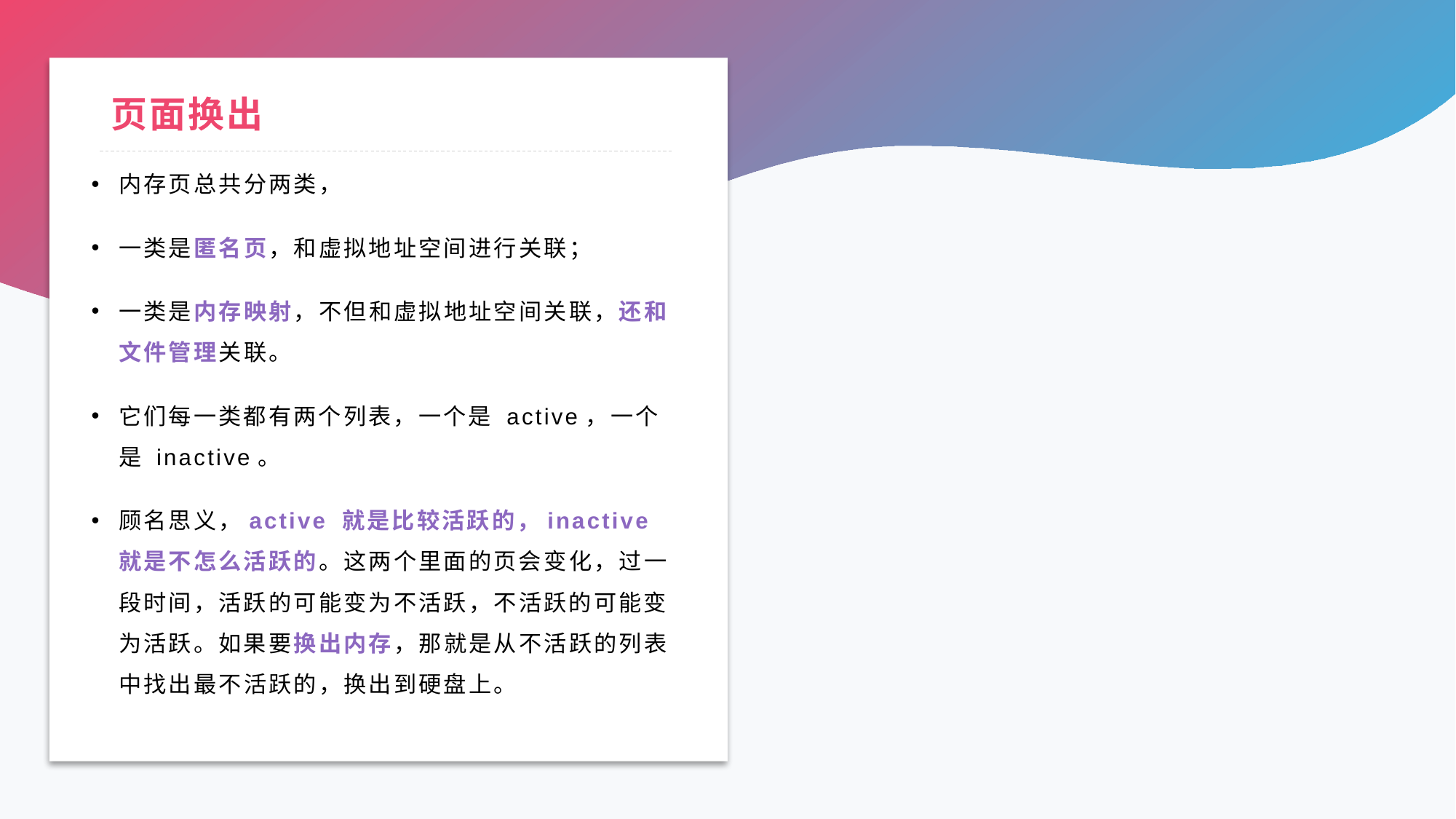

# 页面换出
内存页总共分两类，
一类是匿名页，和虚拟地址空间进行关联；
一类是内存映射，不但和虚拟地址空间关联，还和文件管理关联。
它们每一类都有两个列表，一个是 active，一个是 inactive。
顾名思义，active 就是比较活跃的，inactive 就是不怎么活跃的。这两个里面的页会变化，过一段时间，活跃的可能变为不活跃，不活跃的可能变为活跃。如果要换出内存，那就是从不活跃的列表中找出最不活跃的，换出到硬盘上。